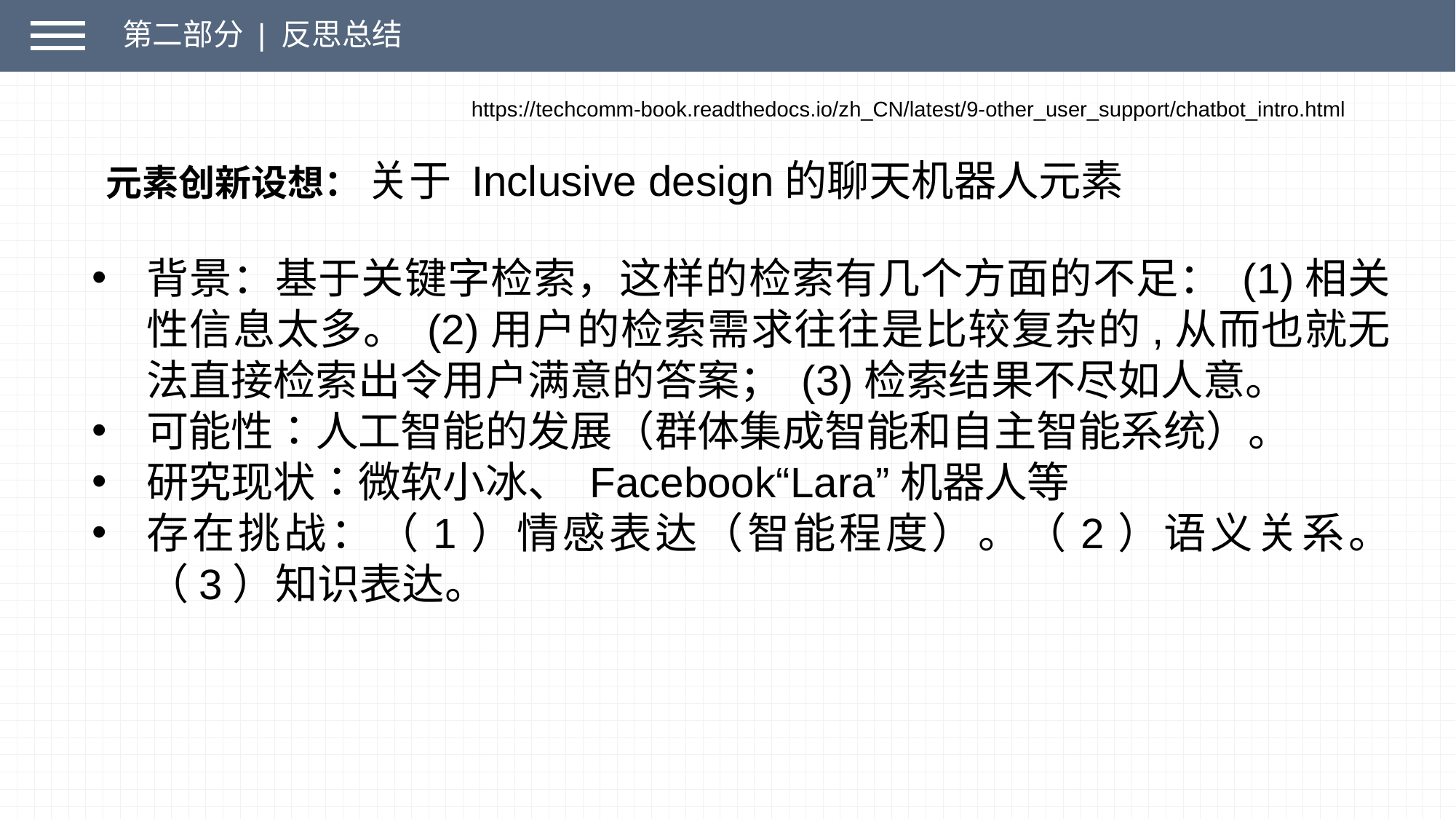

第二部分 | 反思总结
https://techcomm-book.readthedocs.io/zh_CN/latest/9-other_user_support/chatbot_intro.html

关于 Inclusive design的聊天机器人元素

元素创新设想：
背景：基于关键字检索，这样的检索有几个方面的不足： (1)相关性信息太多。 (2)用户的检索需求往往是比较复杂的,从而也就无法直接检索出令用户满意的答案； (3)检索结果不尽如人意。
可能性：人工智能的发展（群体集成智能和自主智能系统）。
研究现状：微软小冰、 Facebook“Lara”机器人等
存在挑战：（1）情感表达（智能程度）。（2）语义关系。（3）知识表达。